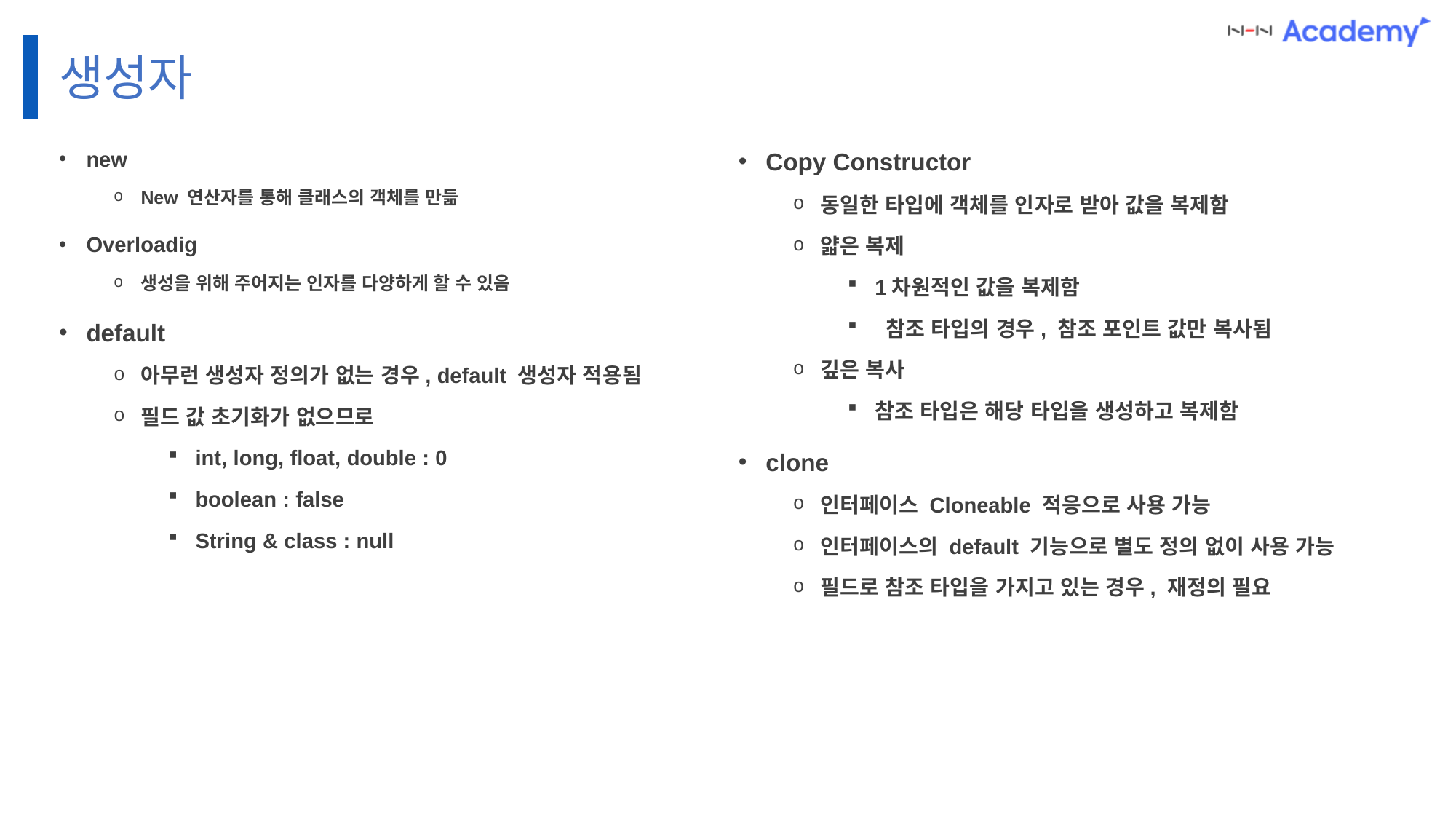

생성자
new
New 연산자를 통해 클래스의 객체를 만듦
Overloadig
생성을 위해 주어지는 인자를 다양하게 할 수 있음
default
아무런 생성자 정의가 없는 경우, default 생성자 적용됨
필드 값 초기화가 없으므로
int, long, float, double : 0
boolean : false
String & class : null
Copy Constructor
동일한 타입에 객체를 인자로 받아 값을 복제함
얇은 복제
1차원적인 값을 복제함
 참조 타입의 경우, 참조 포인트 값만 복사됨
깊은 복사
참조 타입은 해당 타입을 생성하고 복제함
clone
인터페이스 Cloneable 적응으로 사용 가능
인터페이스의 default 기능으로 별도 정의 없이 사용 가능
필드로 참조 타입을 가지고 있는 경우, 재정의 필요